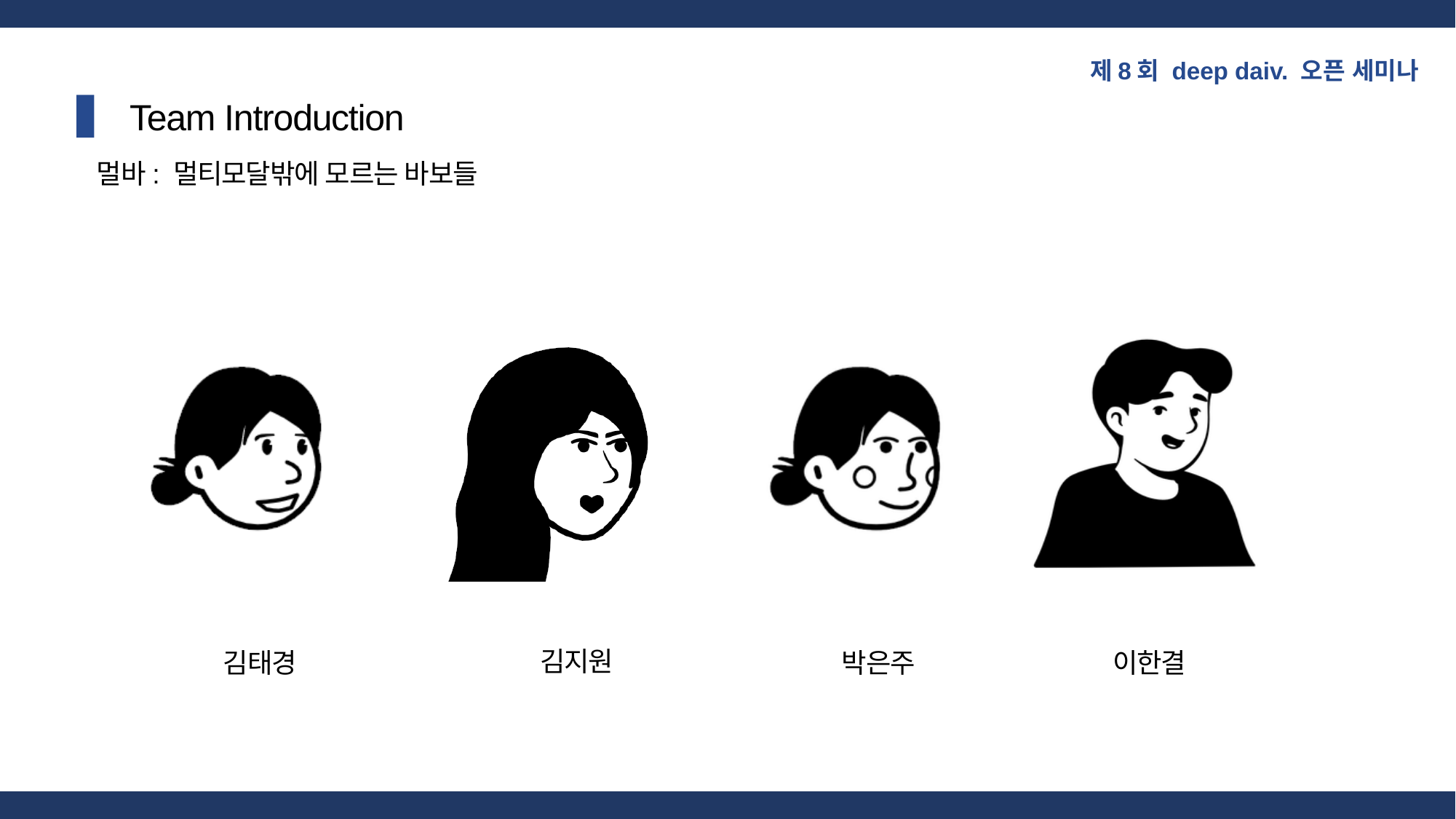

제8회 deep daiv. 오픈 세미나
Team Introduction

멀바: 멀티모달밖에 모르는 바보들

김지원
이한결
박은주
김태경